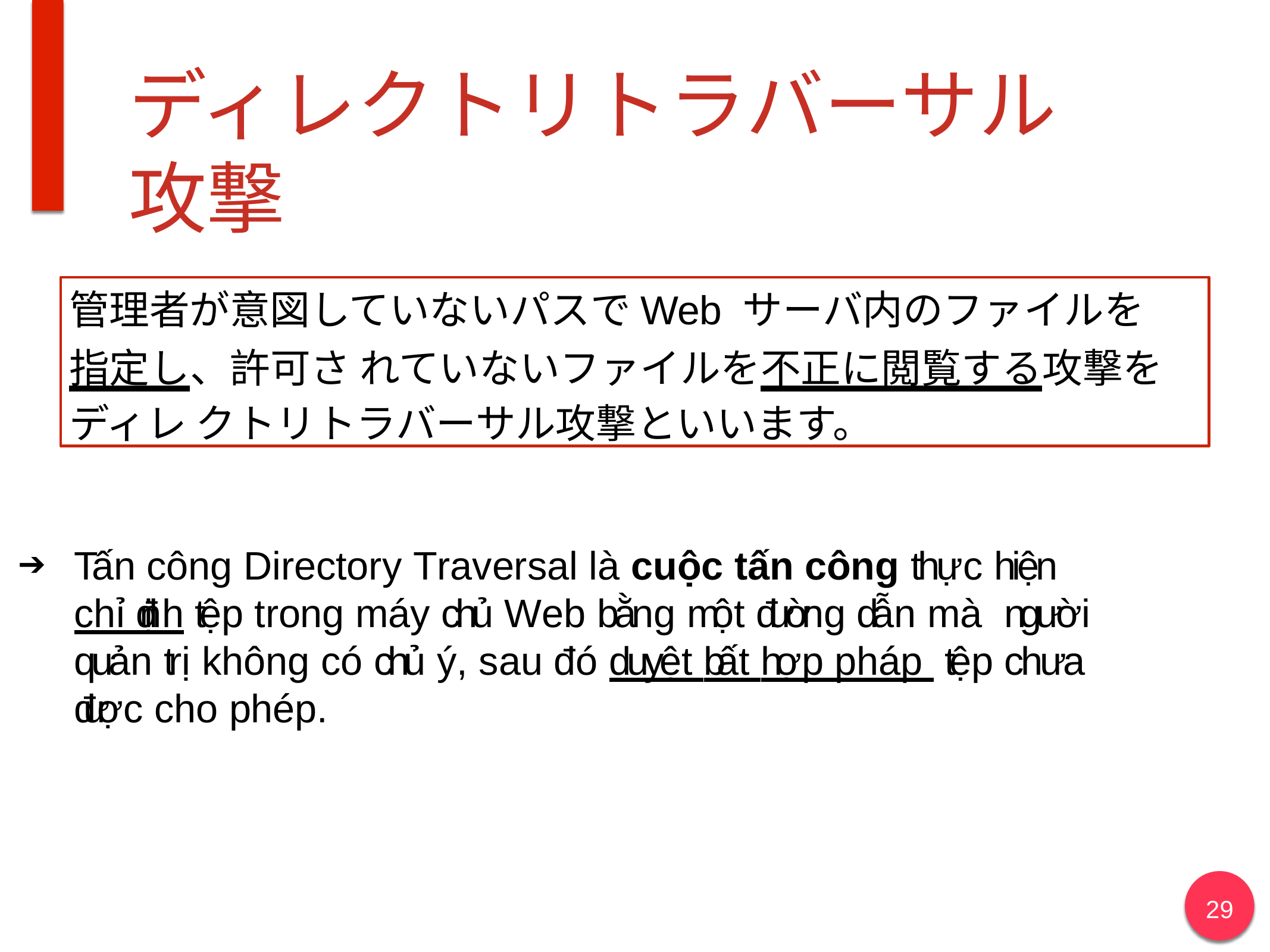

# ディレクトリトラバーサル攻撃
管理者が意図していないパスでWeb サーバ内のファイルを
指定し、許可さ れていないファイルを不正に閲覧する攻撃をディレ クトリトラバーサル攻撃といいます。
Tấn công Directory Traversal là cuộc tấn công thực hiện  chỉ định tệp trong máy chủ Web bằng một đường dẫn mà  người quản trị không có chủ ý, sau đó duyệt bất hợp pháp  tệp chưa được cho phép.
29